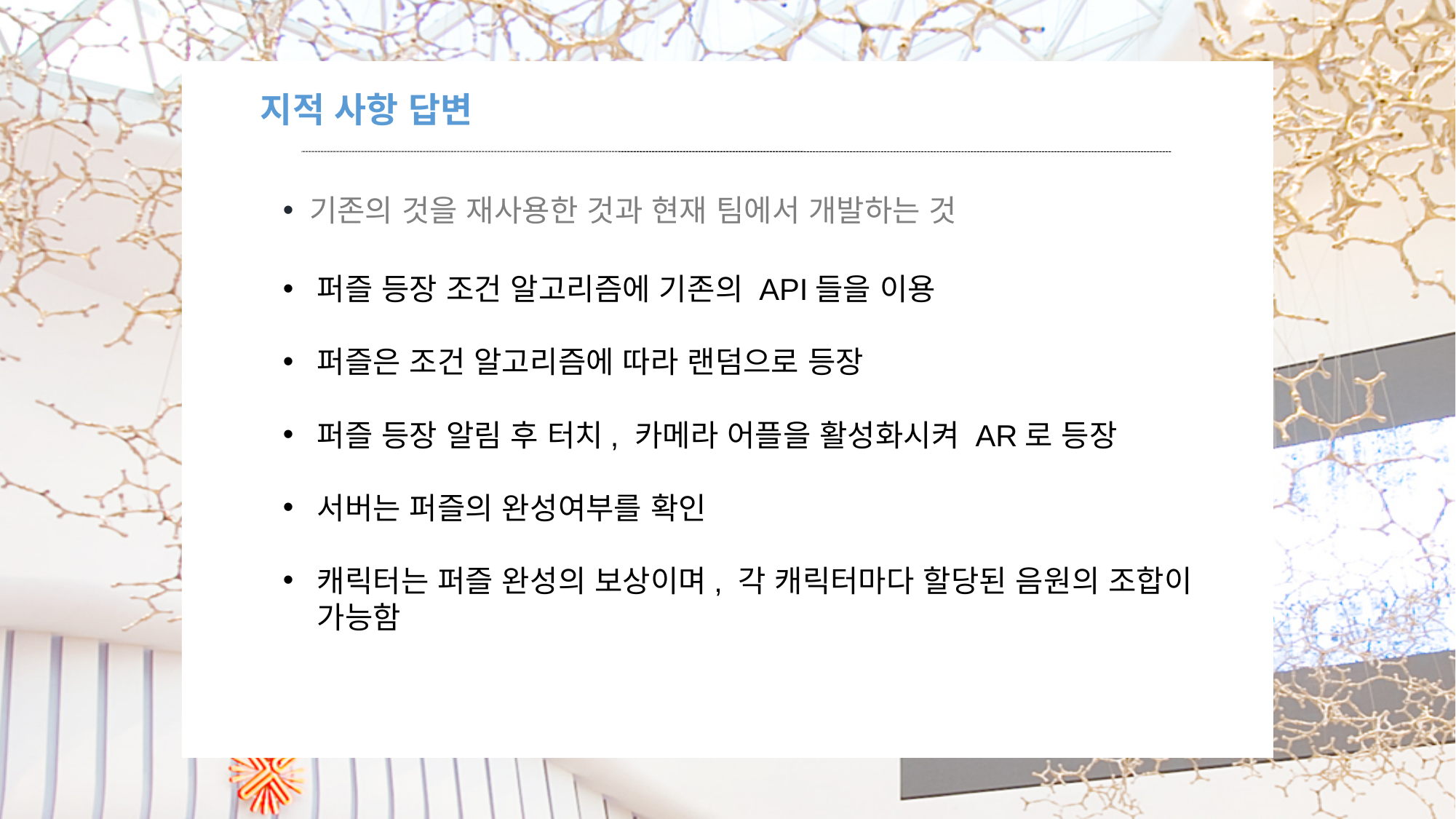

지적 사항 답변
 기존의 것을 재사용한 것과 현재 팀에서 개발하는 것
퍼즐 등장 조건 알고리즘에 기존의 API들을 이용

퍼즐은 조건 알고리즘에 따라 랜덤으로 등장

퍼즐 등장 알림 후 터치, 카메라 어플을 활성화시켜 AR로 등장

서버는 퍼즐의 완성여부를 확인

캐릭터는 퍼즐 완성의 보상이며, 각 캐릭터마다 할당된 음원의 조합이 가능함